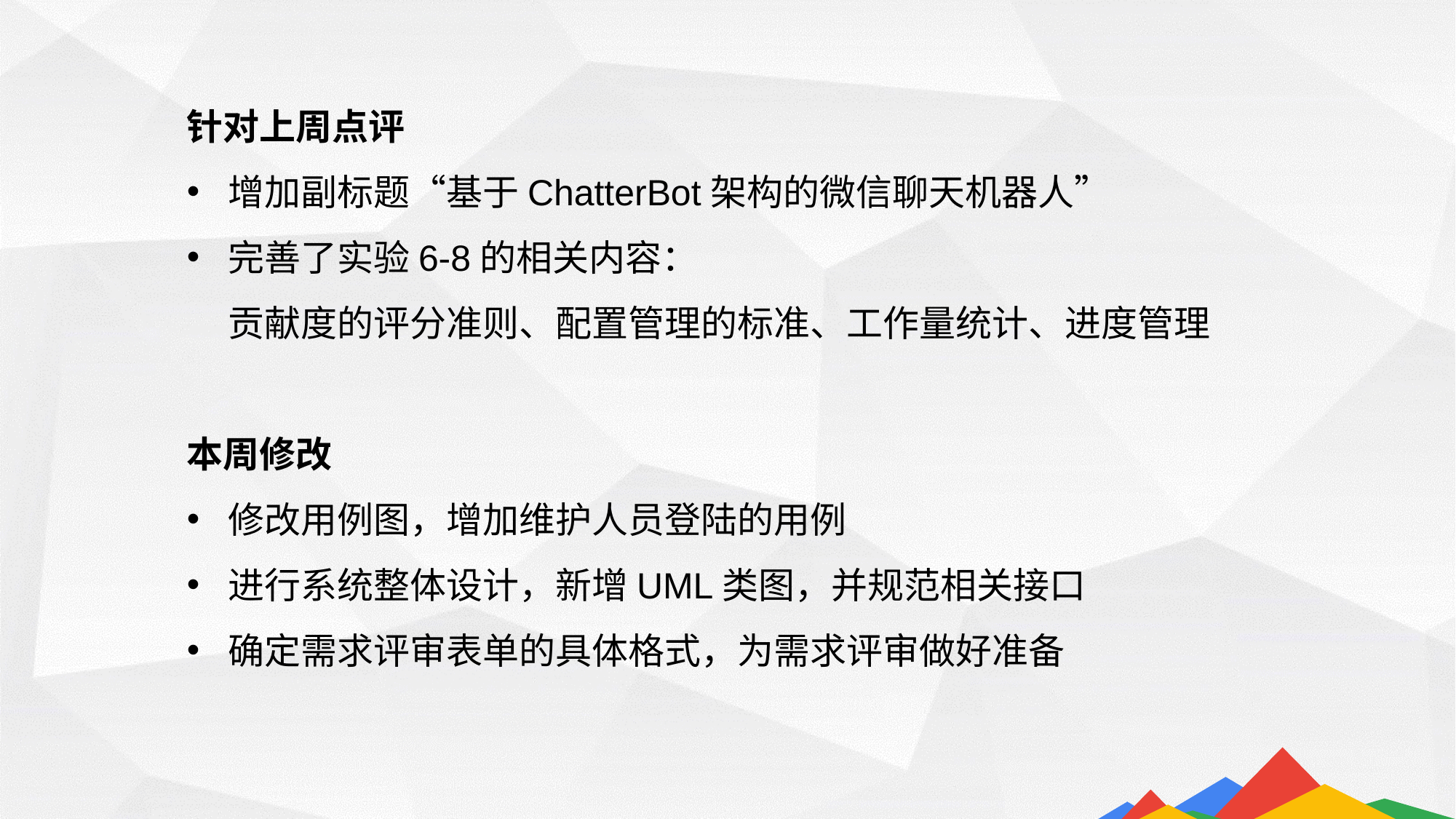

针对上周点评
增加副标题“基于ChatterBot架构的微信聊天机器人”
完善了实验6-8的相关内容：
    贡献度的评分准则、配置管理的标准、工作量统计、进度管理

本周修改
修改用例图，增加维护人员登陆的用例
进行系统整体设计，新增UML类图，并规范相关接口
确定需求评审表单的具体格式，为需求评审做好准备